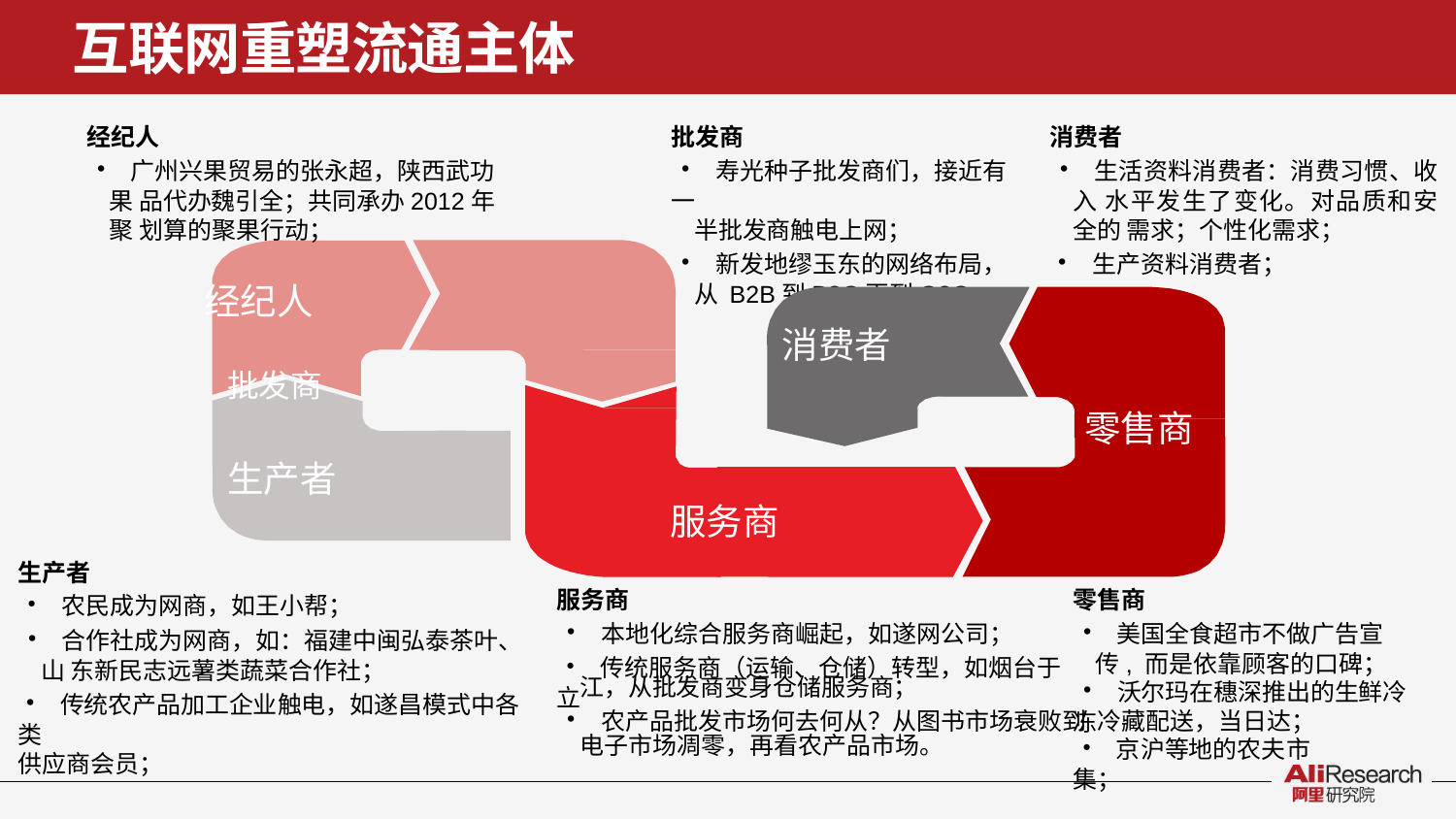

# 互联网重塑流通主体
经纪人
• 广州兴果贸易的张永超，陕西武功果 品代办魏引全；共同承办2012年聚 划算的聚果行动；

经纪人	批发商
批发商
• 寿光种子批发商们，接近有一
半批发商触电上网；
• 新发地缪玉东的网络布局，从 B2B到B2C再到O2O；
消费者
• 生活资料消费者：消费习惯、收入 水平发生了变化。对品质和安全的 需求；个性化需求；
• 生产资料消费者；

消费者

零售商
生产者
服务商

生产者
• 农民成为网商，如王小帮；
• 合作社成为网商，如：福建中闽弘泰茶叶、山 东新民志远薯类蔬菜合作社；
• 传统农产品加工企业触电，如遂昌模式中各类
供应商会员；
服务商
• 本地化综合服务商崛起，如遂网公司；
• 传统服务商（运输、仓储）转型，如烟台于立
零售商
• 美国全食超市不做广告宣传, 而是依靠顾客的口碑；
江，从批发商变身仓储服务商；
• 沃尔玛在穗深推出的生鲜冷冻
• 农产品批发市场何去何从？从图书市场衰败到	冷藏配送，当日达；
电子市场凋零，再看农产品市场。
• 京沪等地的农夫市集；